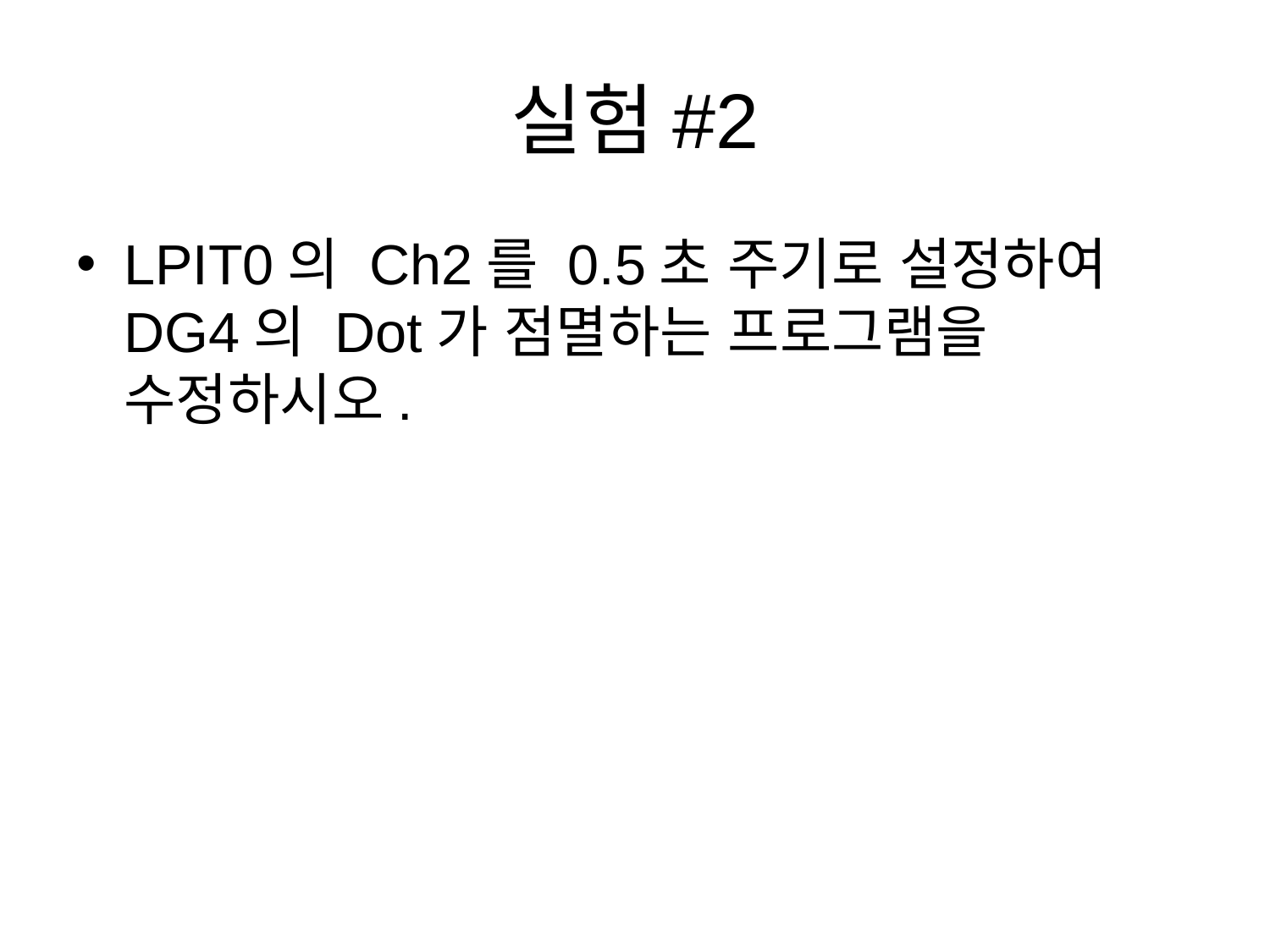

# 실험#2
LPIT0의 Ch2를 0.5초 주기로 설정하여 DG4의 Dot가 점멸하는 프로그램을 수정하시오.